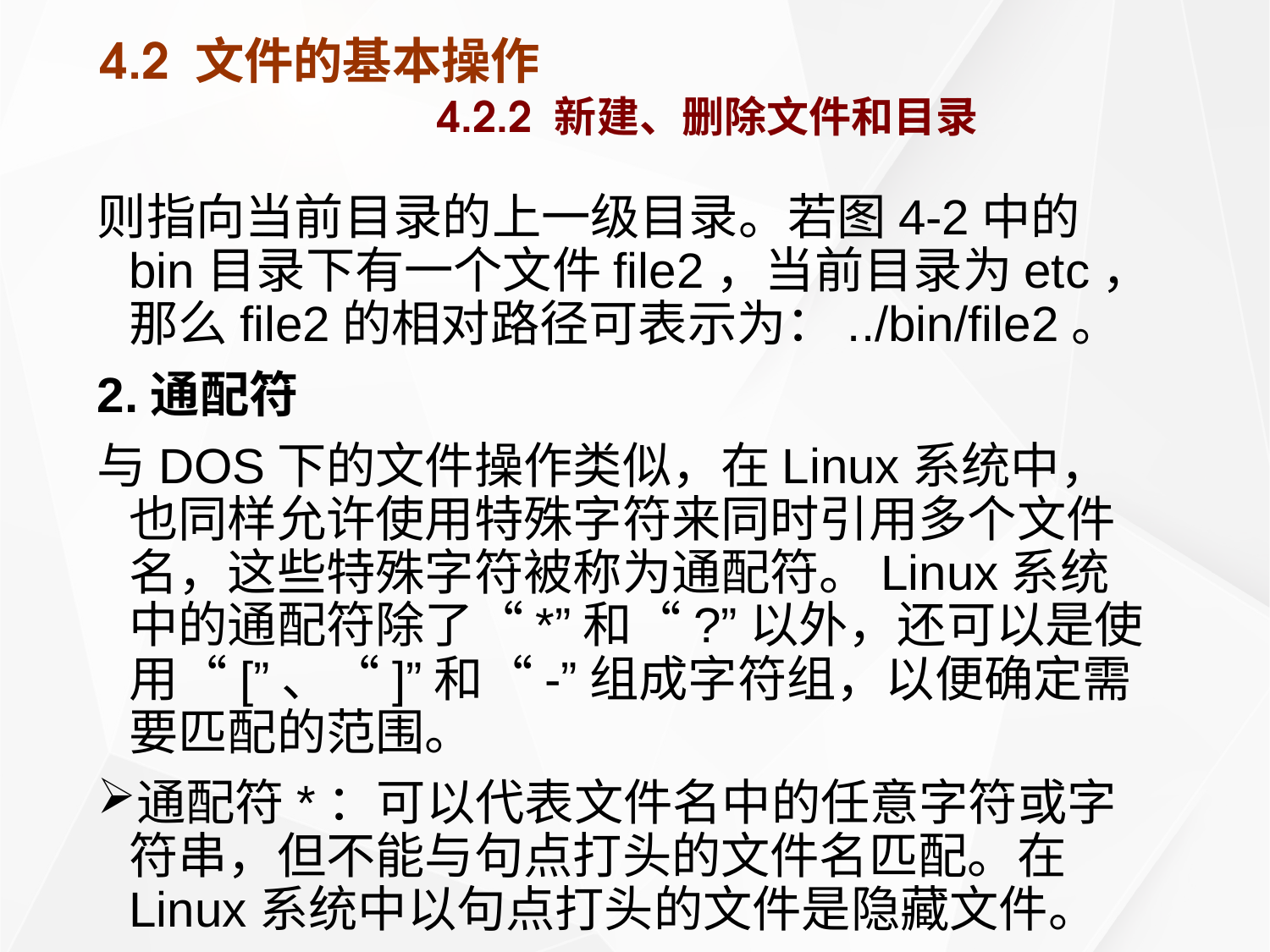

# 4.2 文件的基本操作 4.2.2 新建、删除文件和目录
则指向当前目录的上一级目录。若图4-2中的bin目录下有一个文件file2，当前目录为etc，那么file2的相对路径可表示为：../bin/file2。
2.通配符
与DOS下的文件操作类似，在Linux系统中，也同样允许使用特殊字符来同时引用多个文件名，这些特殊字符被称为通配符。Linux系统中的通配符除了“*”和“?”以外，还可以是使用“[”、“]”和“-”组成字符组，以便确定需要匹配的范围。
通配符*：可以代表文件名中的任意字符或字符串，但不能与句点打头的文件名匹配。在Linux系统中以句点打头的文件是隐藏文件。